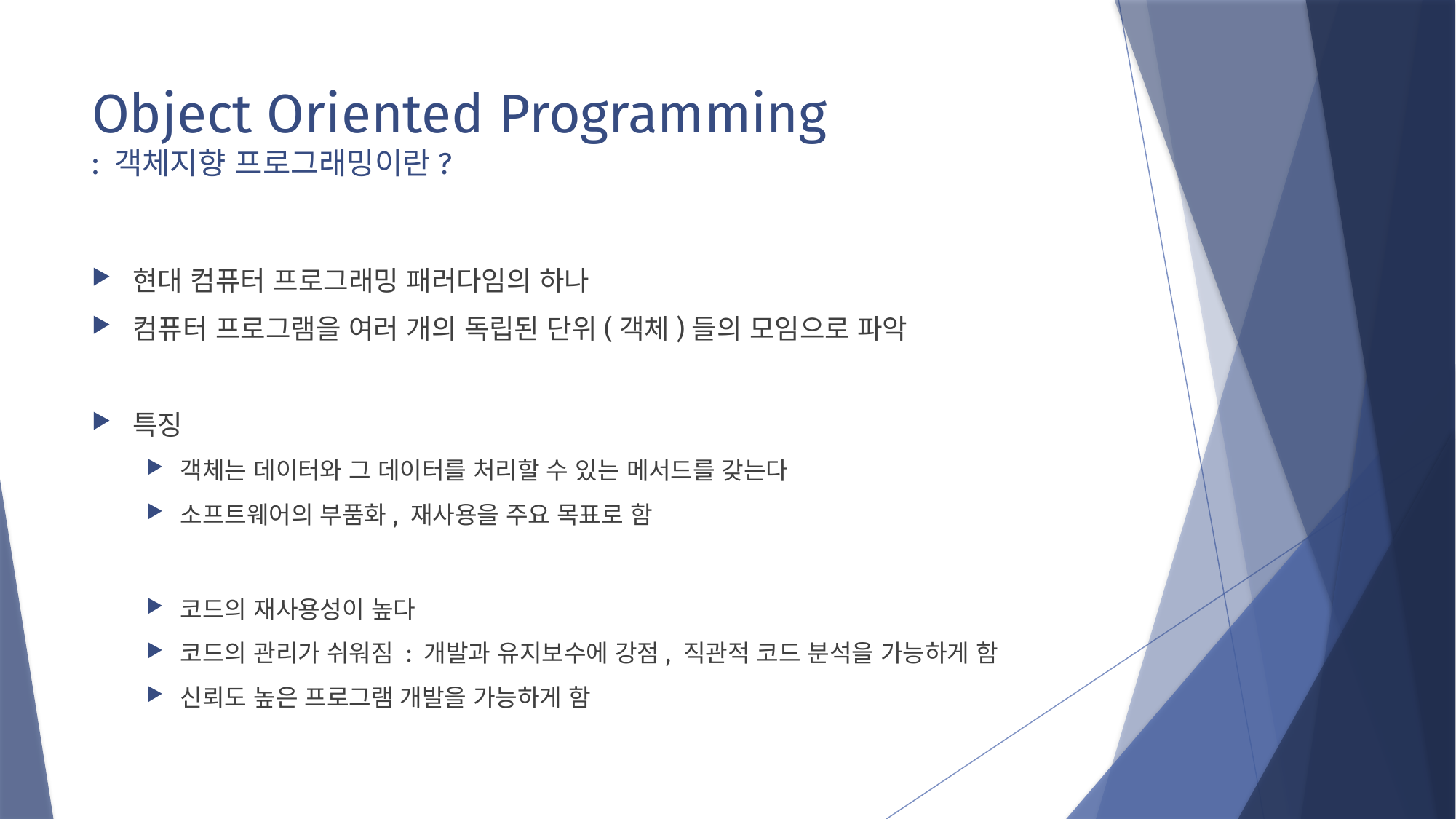

# Object Oriented Programming : 객체지향 프로그래밍이란?
현대 컴퓨터 프로그래밍 패러다임의 하나
컴퓨터 프로그램을 여러 개의 독립된 단위(객체)들의 모임으로 파악

특징
객체는 데이터와 그 데이터를 처리할 수 있는 메서드를 갖는다
소프트웨어의 부품화, 재사용을 주요 목표로 함

코드의 재사용성이 높다
코드의 관리가 쉬워짐 : 개발과 유지보수에 강점, 직관적 코드 분석을 가능하게 함
신뢰도 높은 프로그램 개발을 가능하게 함